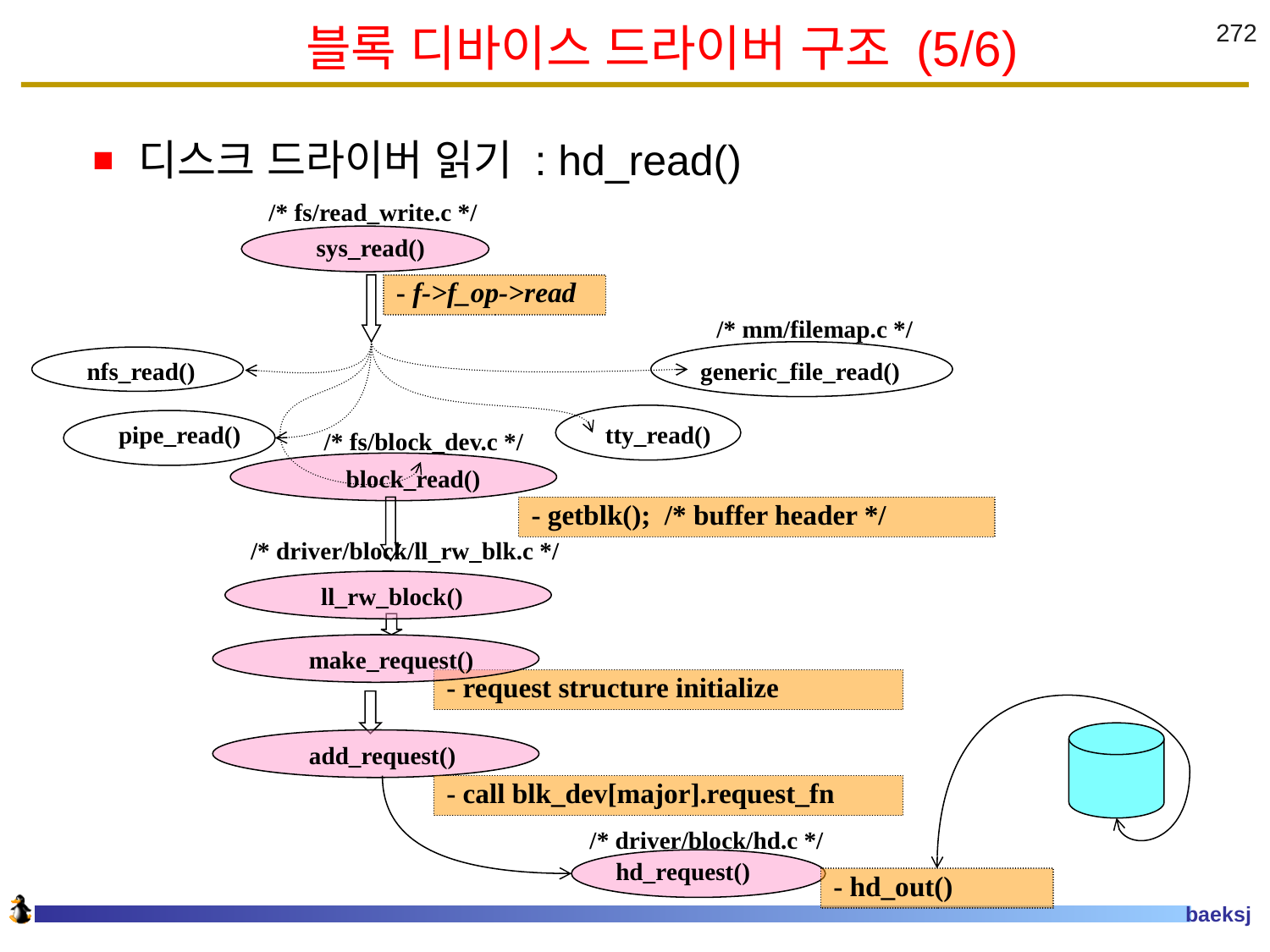

# 블록 디바이스 드라이버 구조 (5/6)
272
디스크 드라이버 읽기 : hd_read()
/* fs/read_write.c */
     sys_read()

- f->f_op->read
 /* mm/filemap.c */

nfs_read()
generic_file_read()

pipe_read()
tty_read()
 /* fs/block_dev.c */

block_read()

- getblk();  /* buffer header */
 /* driver/block/ll_rw_blk.c */

ll_rw_block()

make_request()
- request structure initialize

add_request()
- call blk_dev[major].request_fn
 /* driver/block/hd.c */

hd_request()
- hd_out()